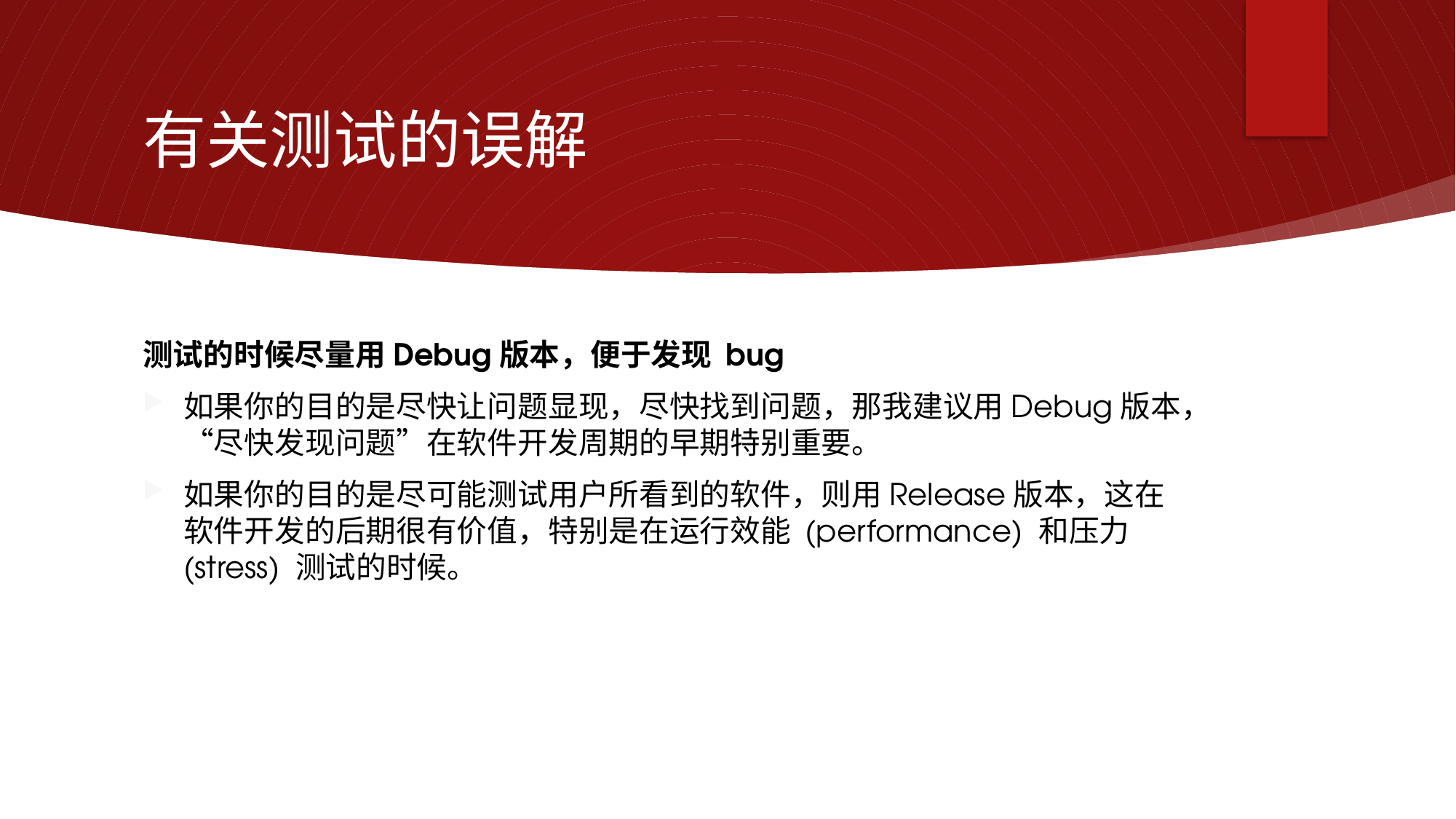

# 有关测试的误解

测试的时候尽量用Debug版本，便于发现 bug
如果你的目的是尽快让问题显现，尽快找到问题，那我建议用Debug版本，“尽快发现问题”在软件开发周期的早期特别重要。
如果你的目的是尽可能测试用户所看到的软件，则用Release版本，这在软件开发的后期很有价值，特别是在运行效能 (performance) 和压力 (stress) 测试的时候。